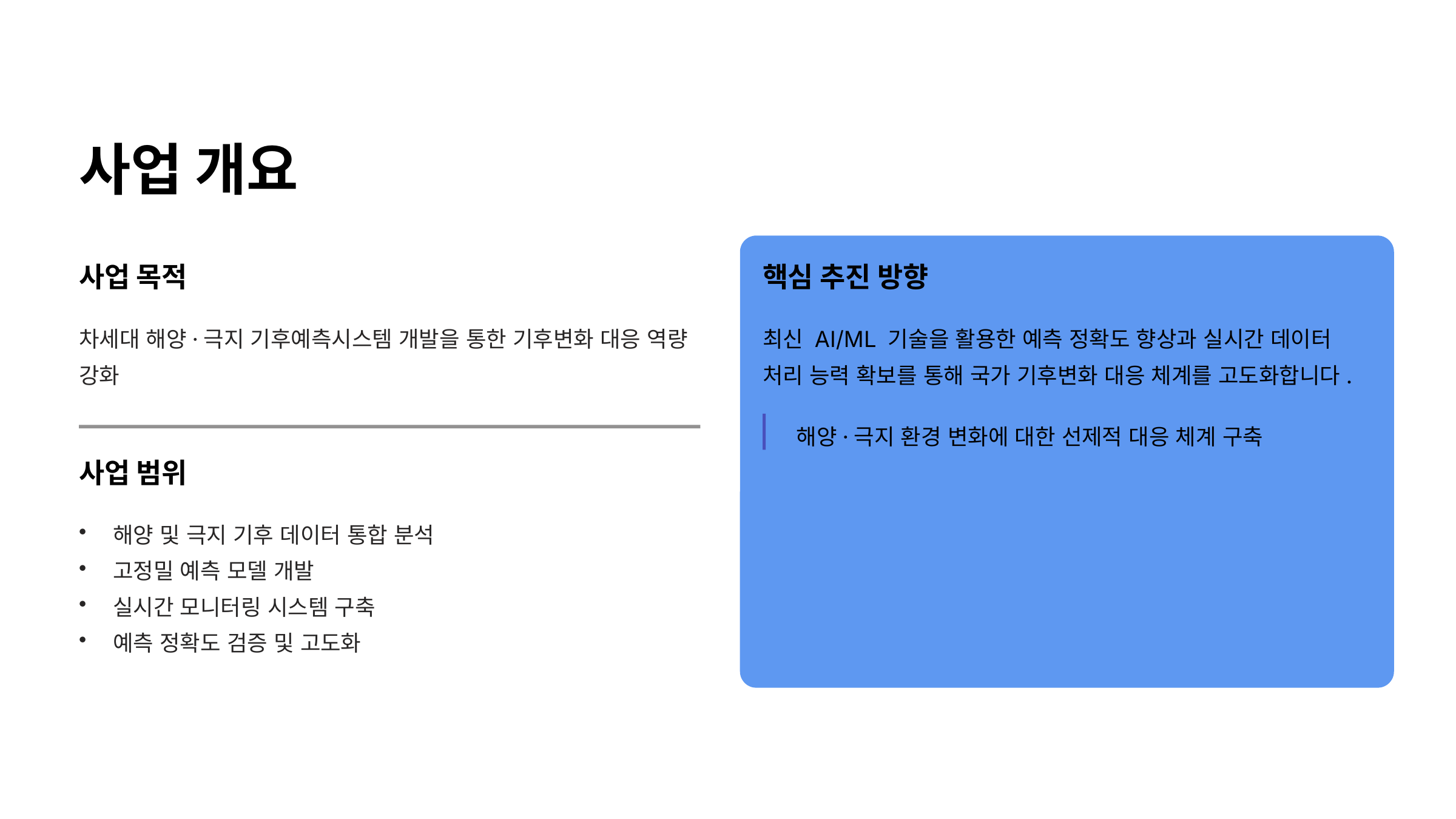

사업 개요

사업 목적
핵심 추진 방향
차세대 해양·극지 기후예측시스템 개발을 통한 기후변화 대응 역량 강화
최신 AI/ML 기술을 활용한 예측 정확도 향상과 실시간 데이터 처리 능력 확보를 통해 국가 기후변화 대응 체계를 고도화합니다.

해양·극지 환경 변화에 대한 선제적 대응 체계 구축

사업 범위
해양 및 극지 기후 데이터 통합 분석
고정밀 예측 모델 개발
실시간 모니터링 시스템 구축
예측 정확도 검증 및 고도화